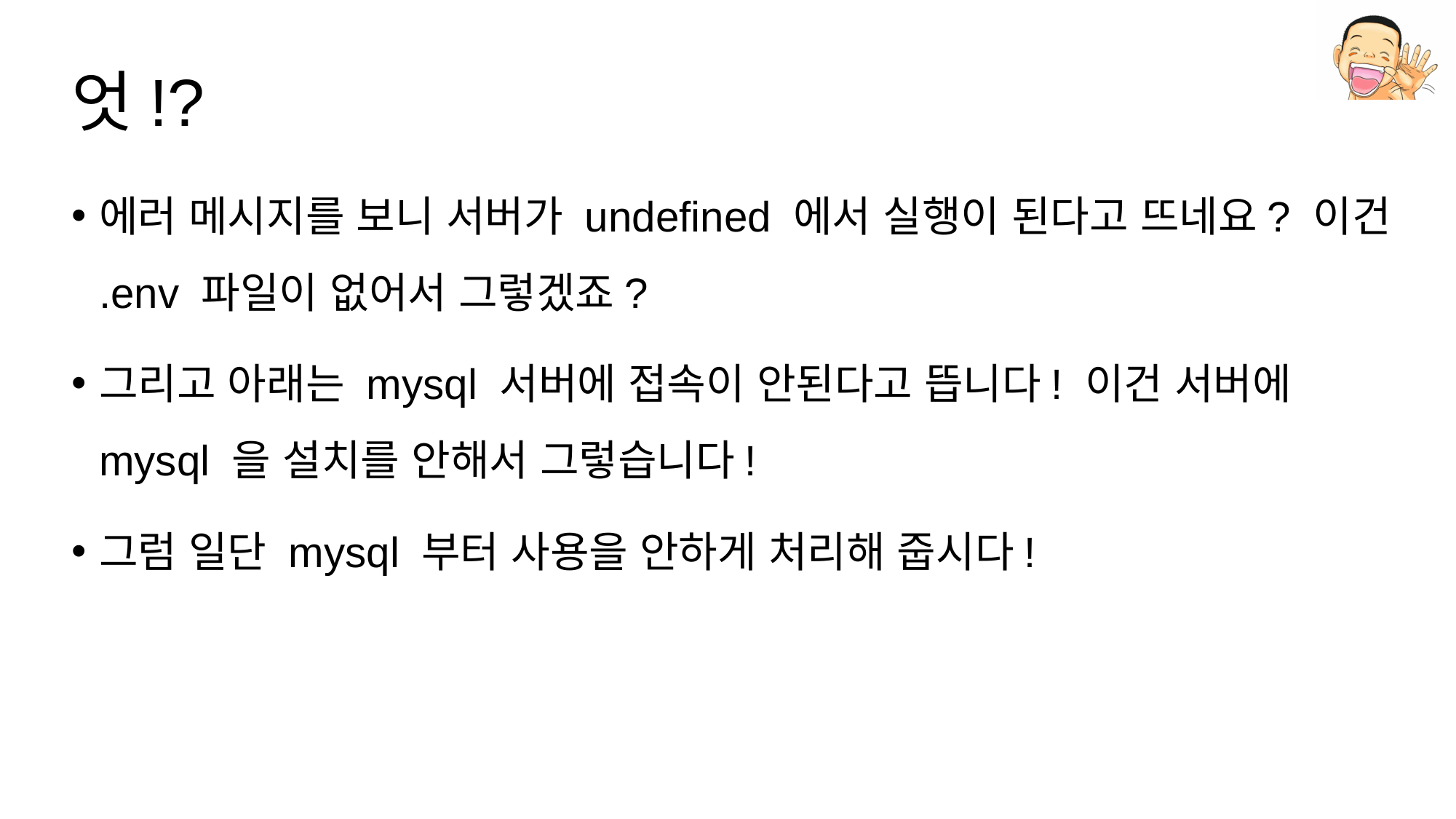

# 엇!?
에러 메시지를 보니 서버가 undefined 에서 실행이 된다고 뜨네요? 이건 .env 파일이 없어서 그렇겠죠?
그리고 아래는 mysql 서버에 접속이 안된다고 뜹니다! 이건 서버에 mysql 을 설치를 안해서 그렇습니다!
그럼 일단 mysql 부터 사용을 안하게 처리해 줍시다!